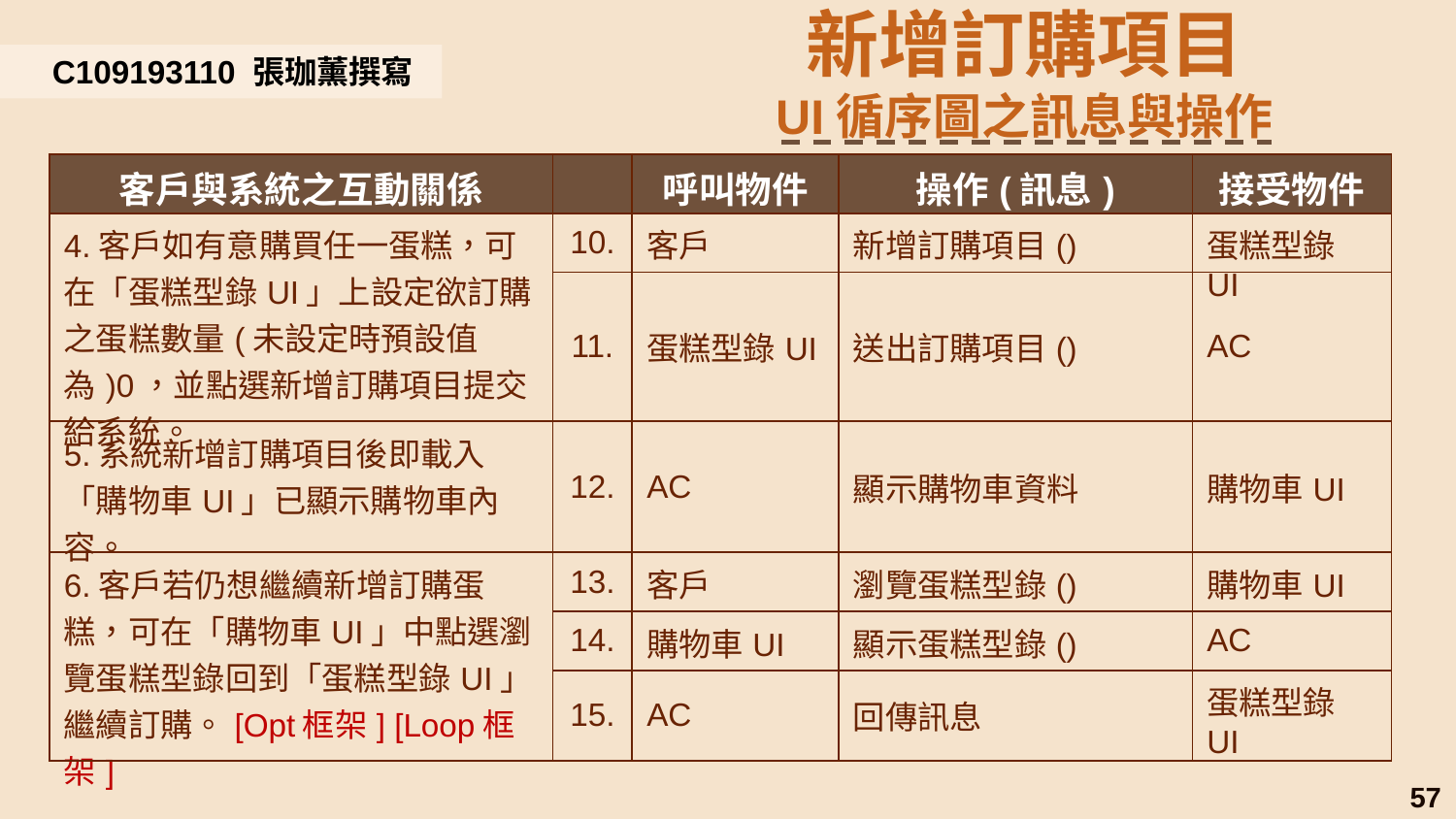

新增訂購項目
UI循序圖之訊息與操作

C109193110 張珈薰撰寫
| 客戶與系統之互動關係 |  | 呼叫物件 | 操作(訊息) | 接受物件 |
| --- | --- | --- | --- | --- |
| 4.客戶如有意購買任一蛋糕，可在「蛋糕型錄UI」上設定欲訂購之蛋糕數量(未設定時預設值為)0，並點選新增訂購項目提交給系統。 | 10. | 客戶 | 新增訂購項目() | 蛋糕型錄UI |
|  | 11. | 蛋糕型錄UI | 送出訂購項目() | AC |
| 5.系統新增訂購項目後即載入「購物車UI」已顯示購物車內容。 | 12. | AC | 顯示購物車資料 | 購物車UI |
| 6.客戶若仍想繼續新增訂購蛋糕，可在「購物車UI」中點選瀏覽蛋糕型錄回到「蛋糕型錄UI」繼續訂購。[Opt框架] [Loop框架] | 13. | 客戶 | 瀏覽蛋糕型錄() | 購物車UI |
|  | 14. | 購物車UI | 顯示蛋糕型錄() | AC |
|  | 15. | AC | 回傳訊息 | 蛋糕型錄UI |
57